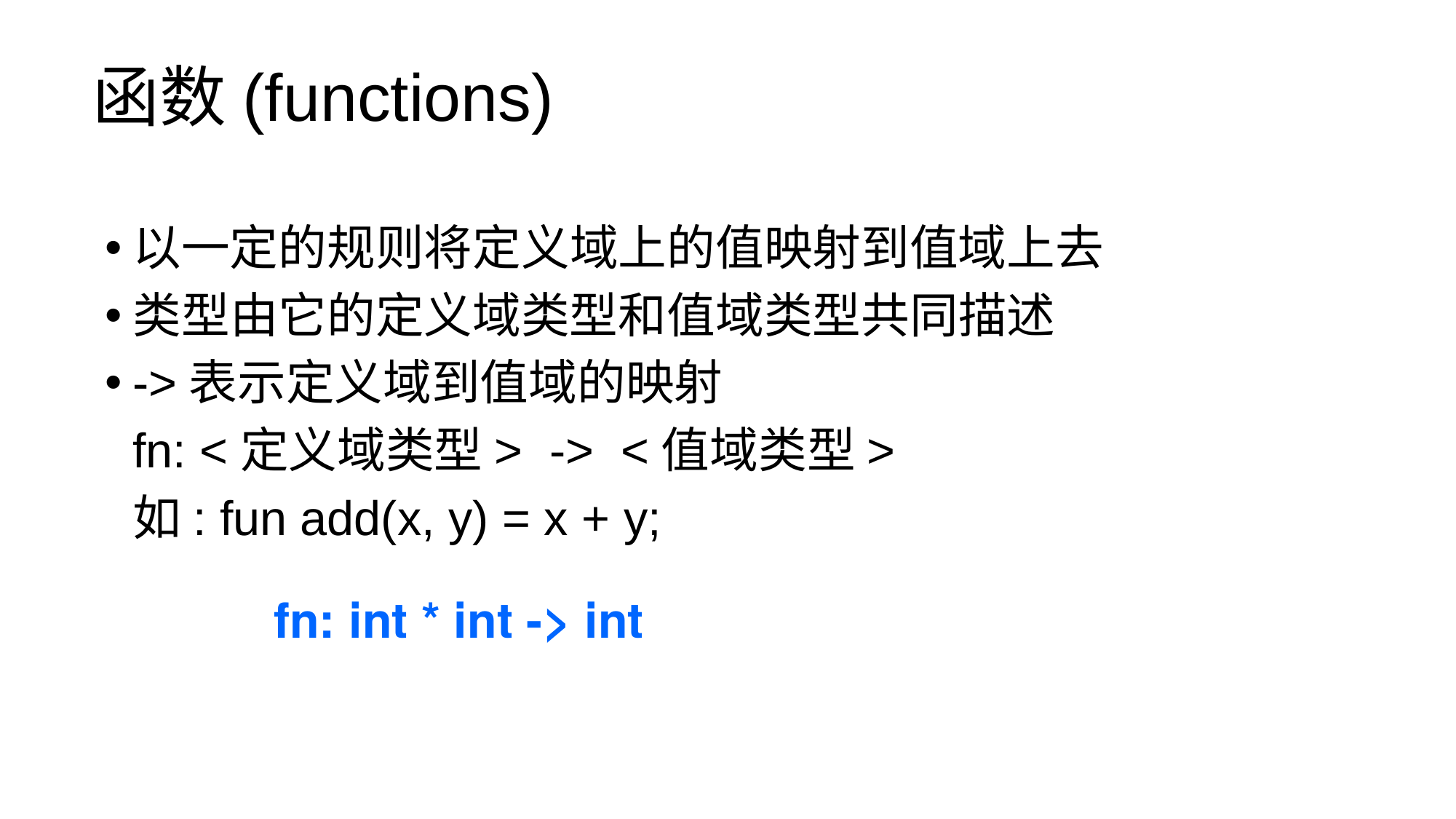

# 函数(functions)
以一定的规则将定义域上的值映射到值域上去
类型由它的定义域类型和值域类型共同描述
->表示定义域到值域的映射
	fn: <定义域类型>  ->  <值域类型>
	如: fun add(x, y) = x + y;
fn: int * int -> int